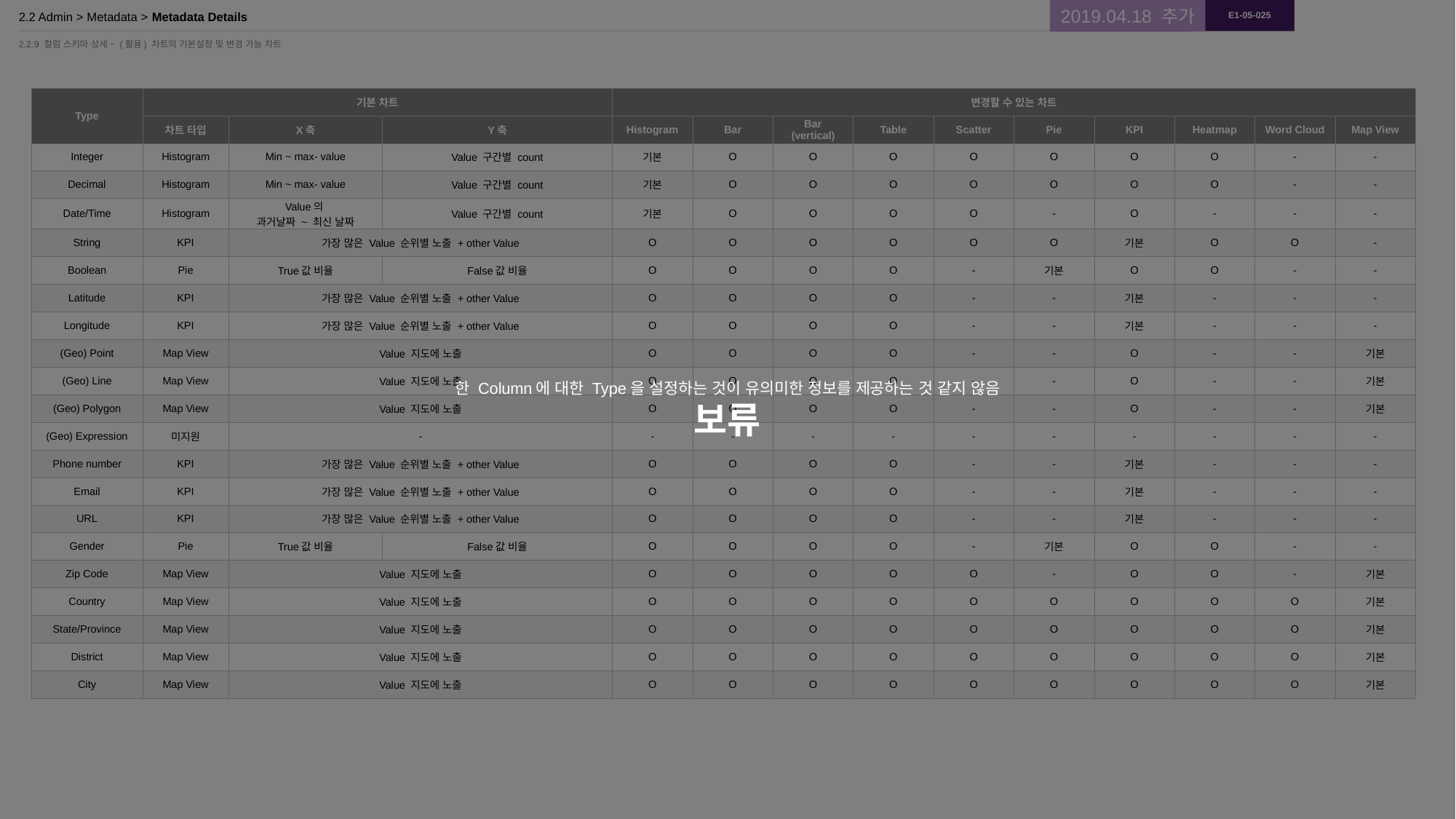

한 Column에 대한 Type을 설정하는 것이 유의미한 정보를 제공하는 것 같지 않음
보류
E1-05-025
2019.04.18 추가
# 2.2 Admin > Metadata > Metadata Details
2.2.9 컬럼 스키마 상세 – (활용) 차트의 기본설정 및 변경 가능 차트
| Type | 기본 차트 |  |  | 변경할 수 있는 차트 |  |  |  |  |  |  |  |  |  |
| --- | --- | --- | --- | --- | --- | --- | --- | --- | --- | --- | --- | --- | --- |
|  | 차트 타입 | X축 | Y축 | Histogram | Bar | Bar (vertical) | Table | Scatter | Pie | KPI | Heatmap | Word Cloud | Map View |
| Integer | Histogram | Min ~ max- value | Value 구간별 count | 기본 | O | O | O | O | O | O | O | - | - |
| Decimal | Histogram | Min ~ max- value | Value 구간별 count | 기본 | O | O | O | O | O | O | O | - | - |
| Date/Time | Histogram | Value의 과거날짜 ~ 최신 날짜 | Value 구간별 count | 기본 | O | O | O | O | - | O | - | - | - |
| String | KPI | 가장 많은 Value 순위별 노출 + other Value |  | O | O | O | O | O | O | 기본 | O | O | - |
| Boolean | Pie | True값 비율 | False값 비율 | O | O | O | O | - | 기본 | O | O | - | - |
| Latitude | KPI | 가장 많은 Value 순위별 노출 + other Value |  | O | O | O | O | - | - | 기본 | - | - | - |
| Longitude | KPI | 가장 많은 Value 순위별 노출 + other Value |  | O | O | O | O | - | - | 기본 | - | - | - |
| (Geo) Point | Map View | Value 지도에 노출 |  | O | O | O | O | - | - | O | - | - | 기본 |
| (Geo) Line | Map View | Value 지도에 노출 |  | O | O | O | O | - | - | O | - | - | 기본 |
| (Geo) Polygon | Map View | Value 지도에 노출 |  | O | O | O | O | - | - | O | - | - | 기본 |
| (Geo) Expression | 미지원 | - |  | - | - | - | - | - | - | - | - | - | - |
| Phone number | KPI | 가장 많은 Value 순위별 노출 + other Value |  | O | O | O | O | - | - | 기본 | - | - | - |
| Email | KPI | 가장 많은 Value 순위별 노출 + other Value |  | O | O | O | O | - | - | 기본 | - | - | - |
| URL | KPI | 가장 많은 Value 순위별 노출 + other Value |  | O | O | O | O | - | - | 기본 | - | - | - |
| Gender | Pie | True값 비율 | False값 비율 | O | O | O | O | - | 기본 | O | O | - | - |
| Zip Code | Map View | Value 지도에 노출 |  | O | O | O | O | O | - | O | O | - | 기본 |
| Country | Map View | Value 지도에 노출 |  | O | O | O | O | O | O | O | O | O | 기본 |
| State/Province | Map View | Value 지도에 노출 |  | O | O | O | O | O | O | O | O | O | 기본 |
| District | Map View | Value 지도에 노출 |  | O | O | O | O | O | O | O | O | O | 기본 |
| City | Map View | Value 지도에 노출 |  | O | O | O | O | O | O | O | O | O | 기본 |